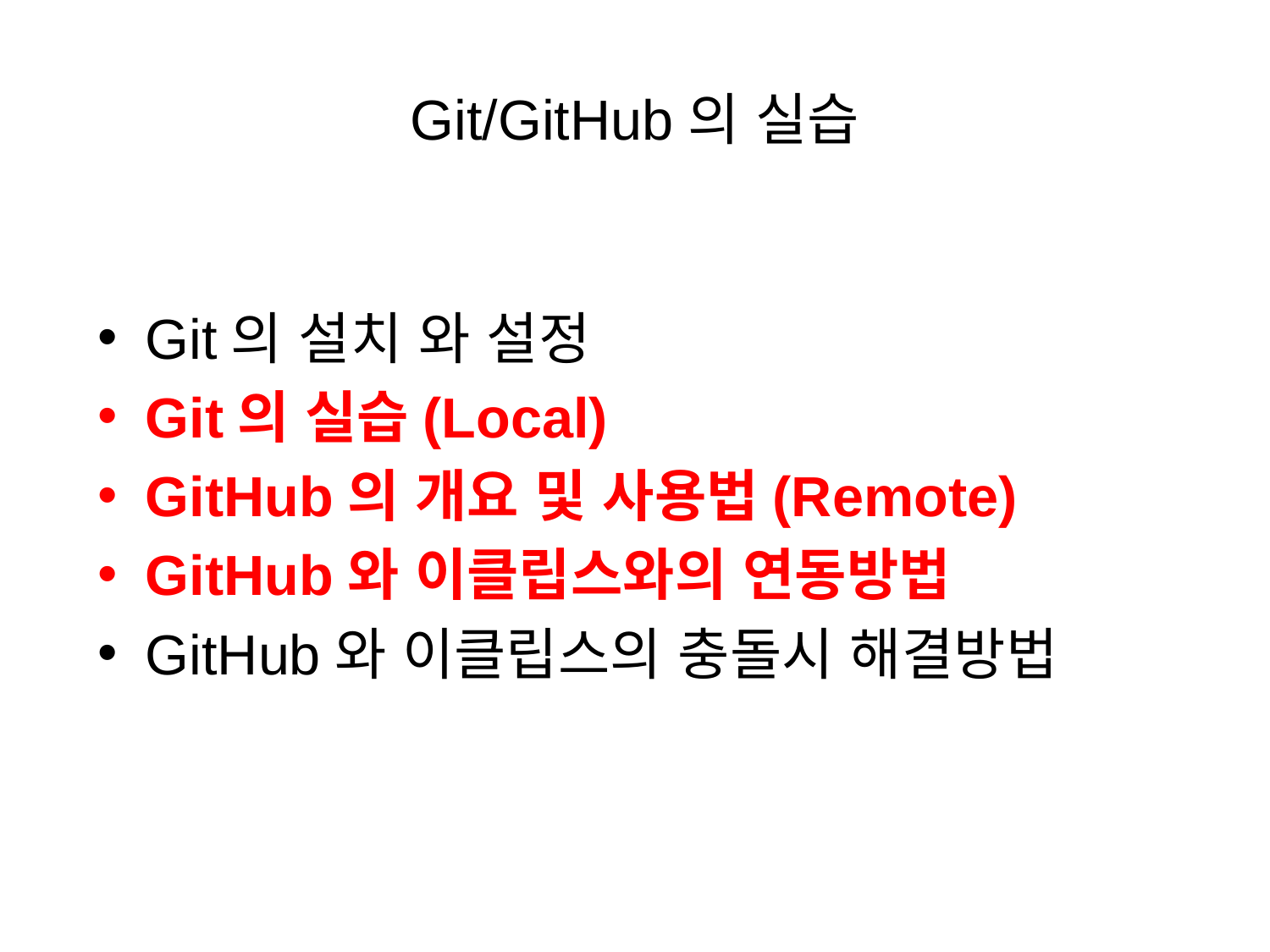

# Git/GitHub의 실습
Git의 설치 와 설정
Git의 실습(Local)
GitHub의 개요 및 사용법(Remote)
GitHub와 이클립스와의 연동방법
GitHub와 이클립스의 충돌시 해결방법